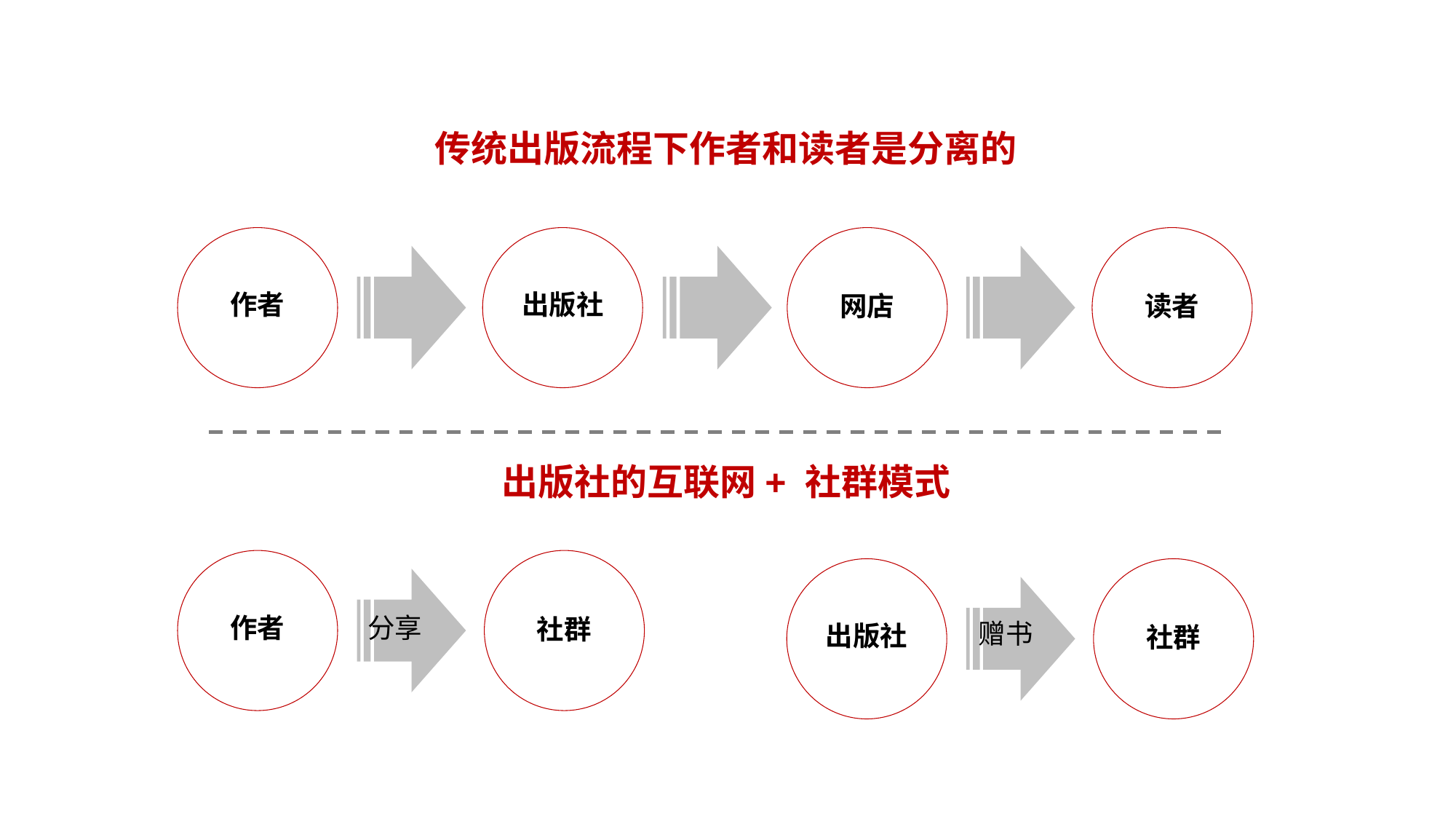

传统出版流程下作者和读者是分离的

作者

出版社

网店

读者

出版社的互联网+ 社群模式

作者

社群

出版社

社群

分享
赠书